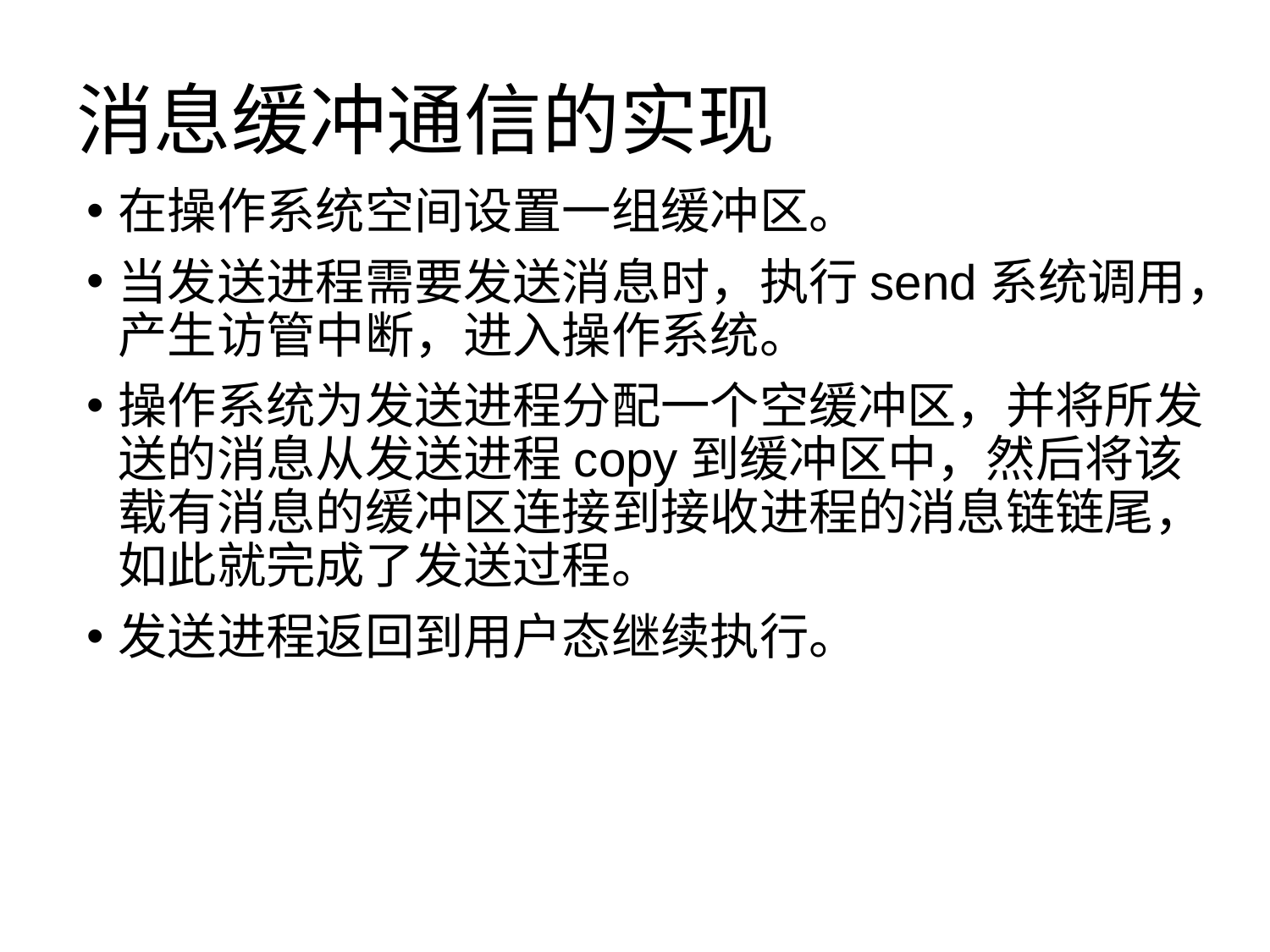

# 消息缓冲通信的实现
在操作系统空间设置一组缓冲区。
当发送进程需要发送消息时，执行send系统调用，产生访管中断，进入操作系统。
操作系统为发送进程分配一个空缓冲区，并将所发送的消息从发送进程copy到缓冲区中，然后将该载有消息的缓冲区连接到接收进程的消息链链尾，如此就完成了发送过程。
发送进程返回到用户态继续执行。